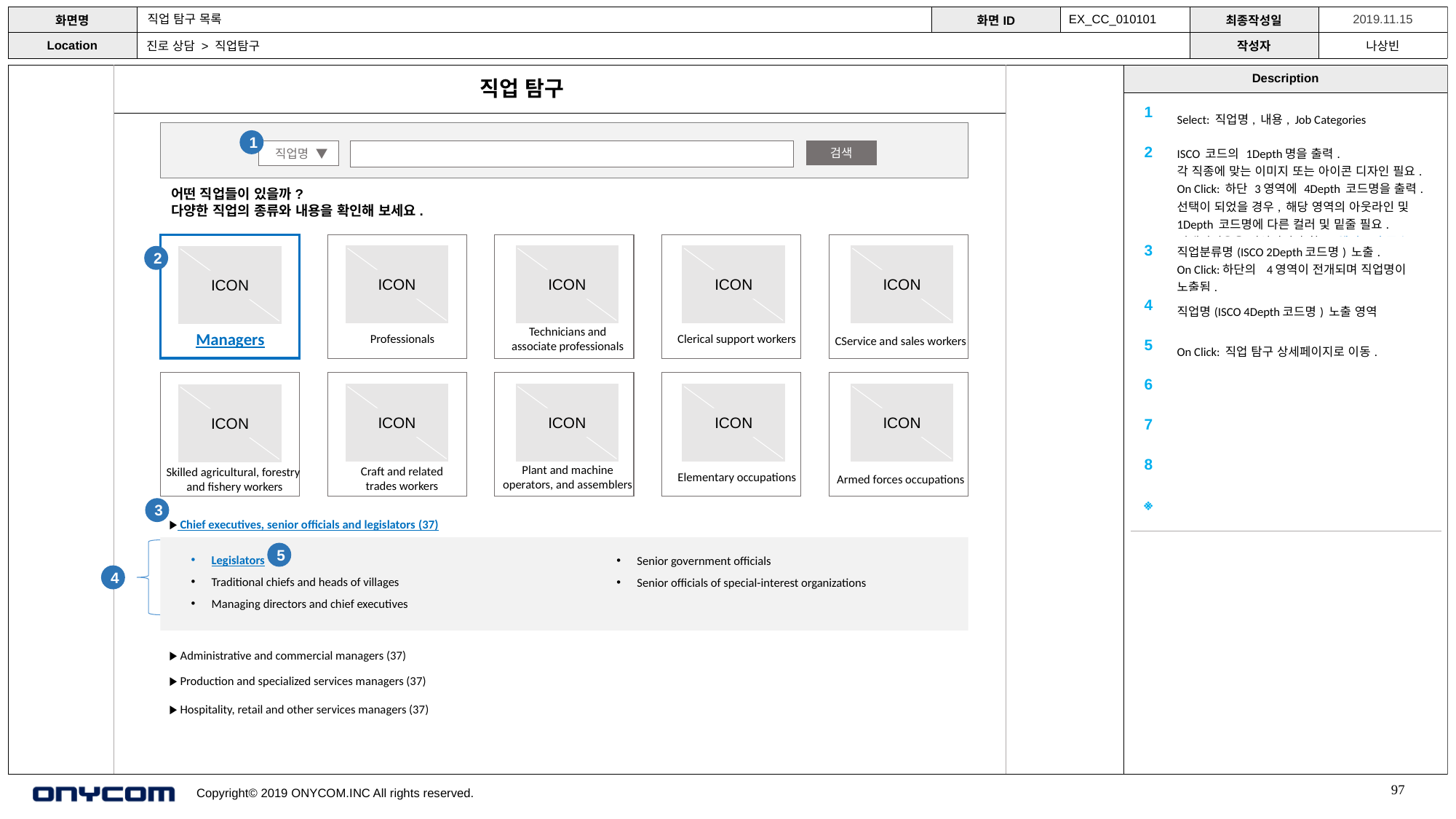

직업 탐구 목록
EX_CC_010101
진로 상담 > 직업탐구
직업 탐구
| 1 | Select: 직업명, 내용, Job Categories |
| --- | --- |
| 2 | ISCO 코드의 1Depth명을 출력. 각 직종에 맞는 이미지 또는 아이콘 디자인 필요. On Click: 하단 3영역에 4Depth 코드명을 출력. 선택이 되었을 경우, 해당 영역의 아웃라인 및 1Depth 코드명에 다른 컬러 및 밑줄 필요. 선택되었음을 인식시켜야 함. ( 웹접근성 준수) |
| 3 | 직업분류명(ISCO 2Depth코드명) 노출. On Click:하단의 4영역이 전개되며 직업명이 노출됨. |
| 4 | 직업명(ISCO 4Depth코드명) 노출 영역 |
| 5 | On Click: 직업 탐구 상세페이지로 이동. |
| 6 |  |
| 7 |  |
| 8 |  |
| ※ |  |

1
직업명  ▼

검색
어떤 직업들이 있을까?
다양한 직업의 종류와 내용을 확인해 보세요.

ICON

ICON

ICON

ICON
2

ICON
Technicians and associate professionals
Managers
Professionals
Clerical support workers
CService and sales workers

ICON

ICON

ICON

ICON

ICON
Plant and machine operators, and assemblers
Craft and related trades workers
Skilled agricultural, forestry
and fishery workers
Elementary occupations
Armed forces occupations
3
▶ Chief executives, senior officials and legislators (37)

Legislators
Traditional chiefs and heads of villages
Managing directors and chief executives
Senior government officials
Senior officials of special-interest organizations
5
4
▶ Administrative and commercial managers (37)
▶ Production and specialized services managers (37)
▶ Hospitality, retail and other services managers (37)
97